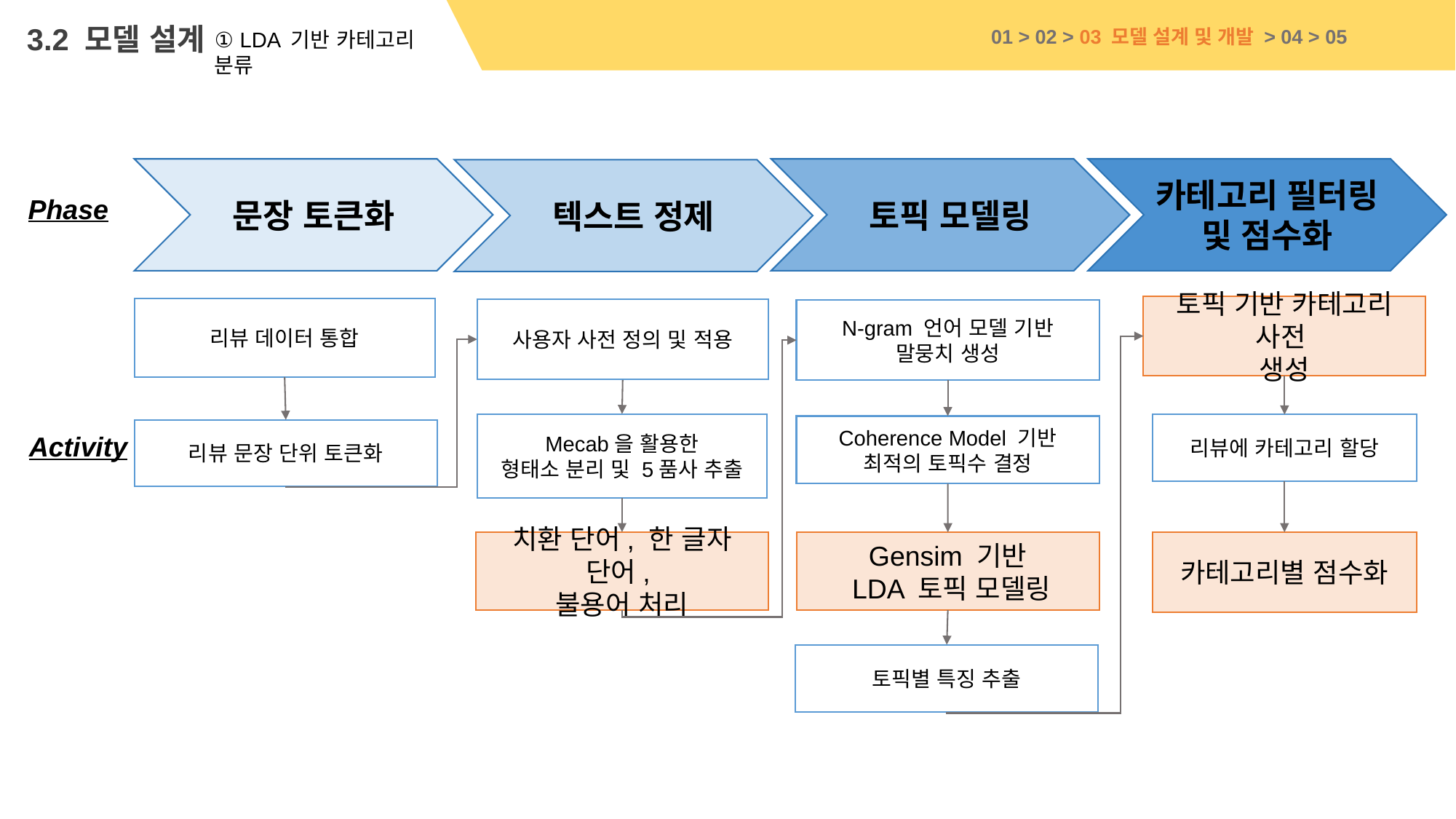

3.2 모델 설계
01 > 02 > 03 모델 설계 및 개발 > 04 > 05
① LDA 기반 카테고리 분류
문장 토큰화
토픽 모델링
카테고리 필터링 및 점수화
텍스트 정제
Phase
토픽 기반 카테고리 사전
생성
리뷰 데이터 통합
사용자 사전 정의 및 적용
N-gram 언어 모델 기반
말뭉치 생성
Mecab을 활용한
형태소 분리 및 5품사 추출
리뷰에 카테고리 할당
Coherence Model 기반
최적의 토픽수 결정
리뷰 문장 단위 토큰화
Activity
치환 단어, 한 글자 단어,
불용어 처리
Gensim 기반
 LDA 토픽 모델링
카테고리별 점수화
토픽별 특징 추출